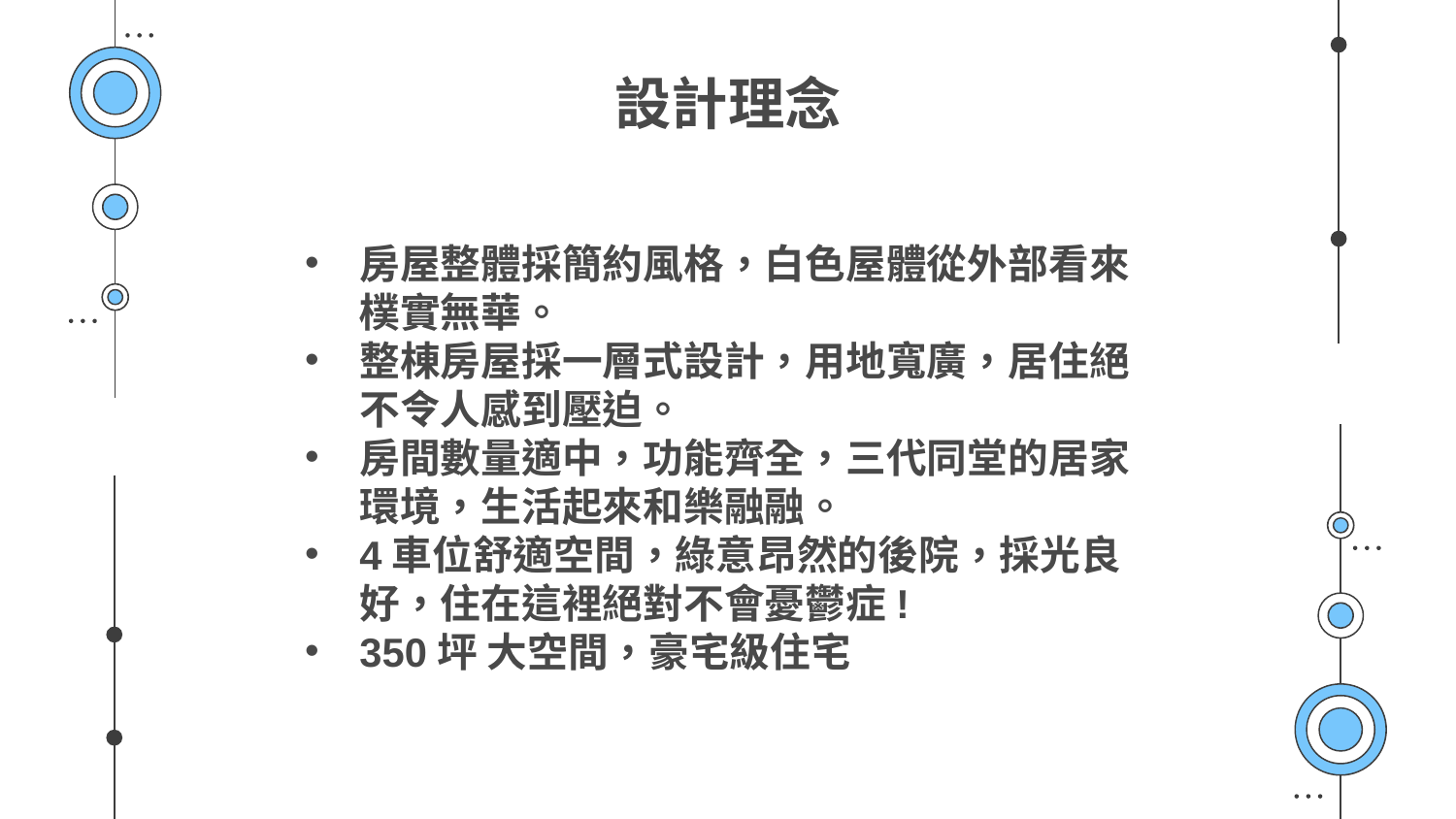

# 設計理念
房屋整體採簡約風格，白色屋體從外部看來樸實無華。
整棟房屋採一層式設計，用地寬廣，居住絕不令人感到壓迫。
房間數量適中，功能齊全，三代同堂的居家環境，生活起來和樂融融。
4車位舒適空間，綠意昂然的後院，採光良好，住在這裡絕對不會憂鬱症!
350坪 大空間，豪宅級住宅